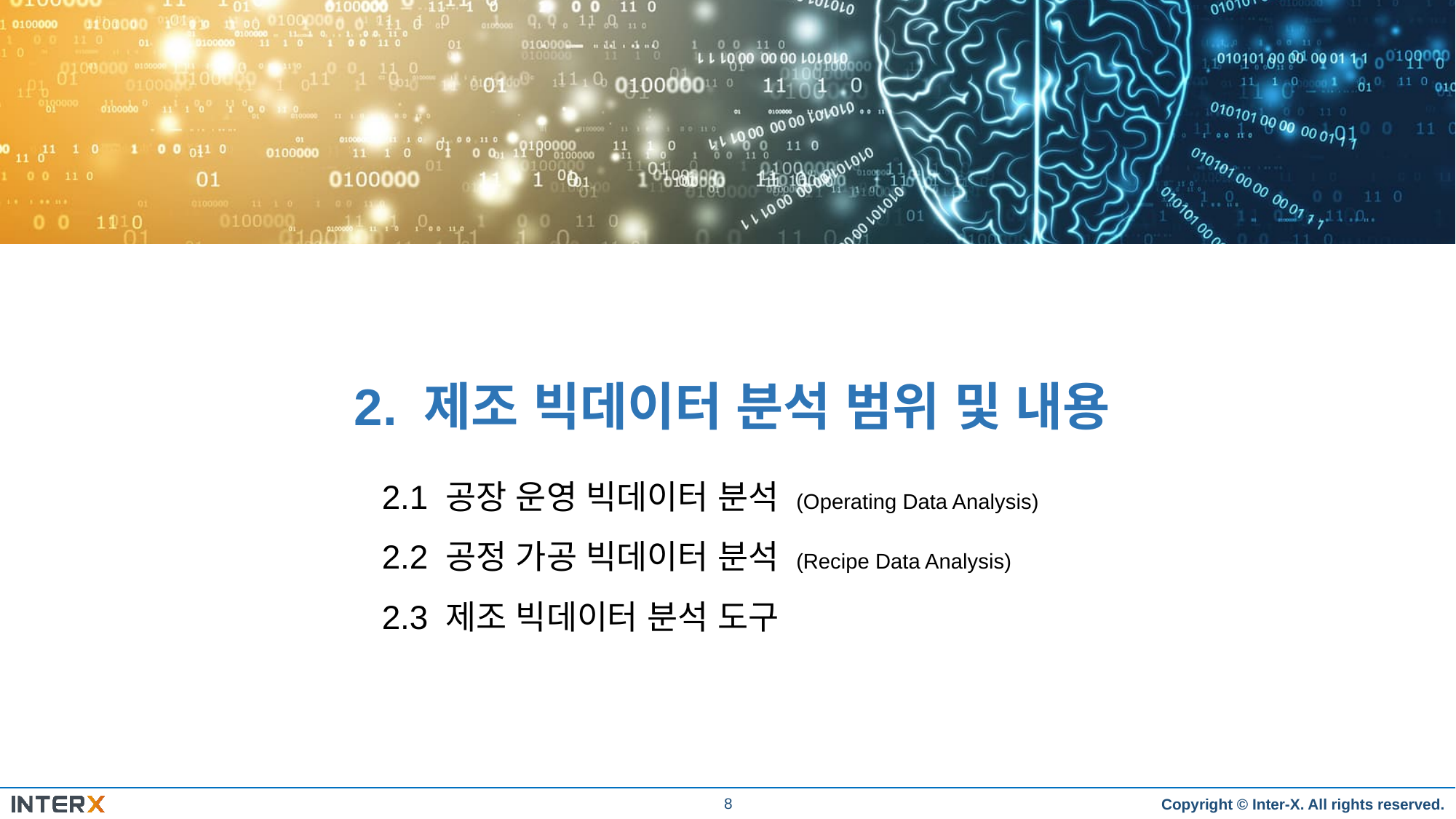

2. 제조 빅데이터 분석 범위 및 내용
   2.1 공장 운영 빅데이터 분석 (Operating Data Analysis)
   2.2 공정 가공 빅데이터 분석 (Recipe Data Analysis)
   2.3 제조 빅데이터 분석 도구